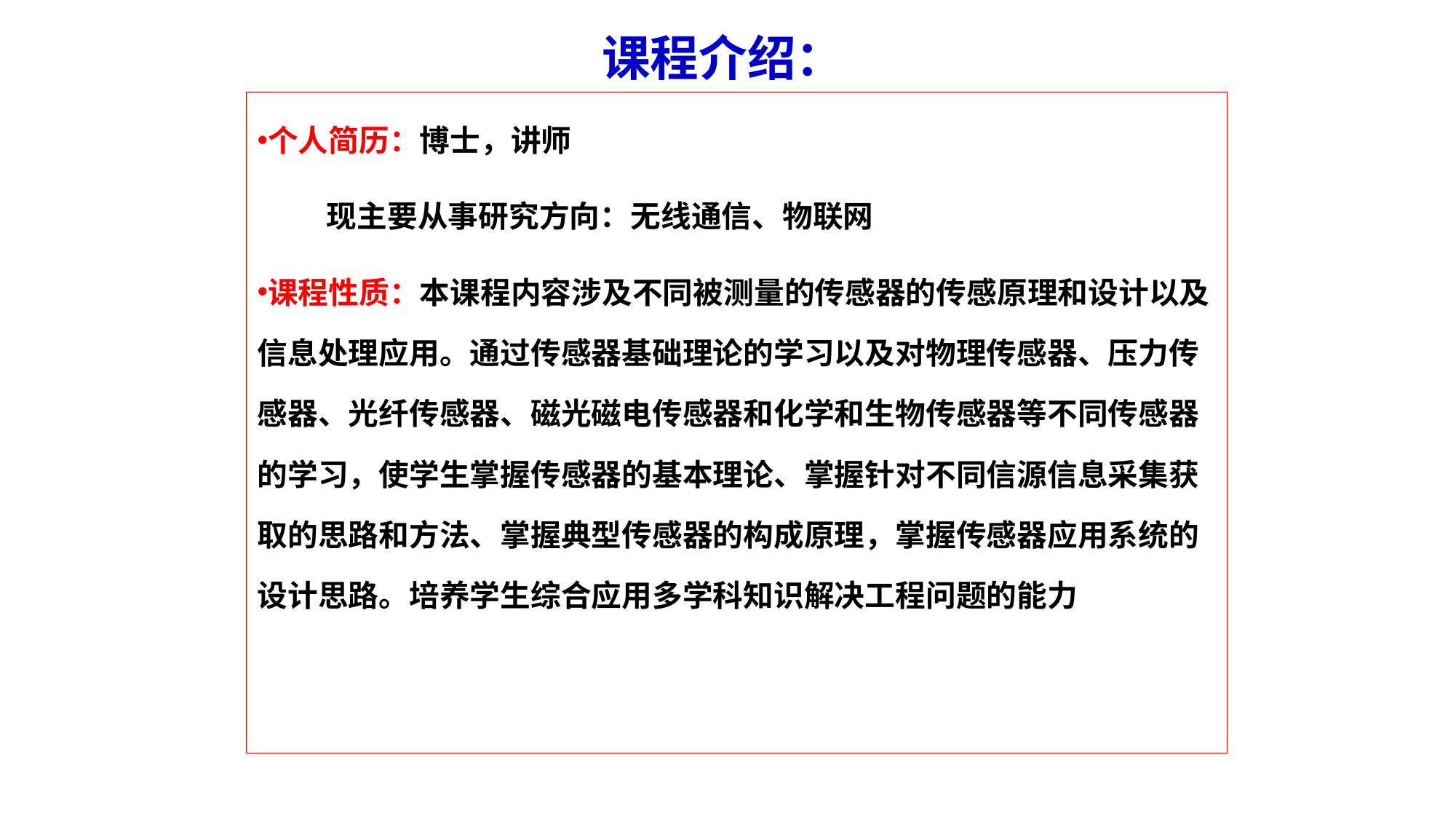

课程介绍：
个人简历：博士，讲师
         现主要从事研究方向：无线通信、物联网
课程性质：本课程内容涉及不同被测量的传感器的传感原理和设计以及信息处理应用。通过传感器基础理论的学习以及对物理传感器、压力传感器、光纤传感器、磁光磁电传感器和化学和生物传感器等不同传感器的学习，使学生掌握传感器的基本理论、掌握针对不同信源信息采集获取的思路和方法、掌握典型传感器的构成原理，掌握传感器应用系统的设计思路。培养学生综合应用多学科知识解决工程问题的能力